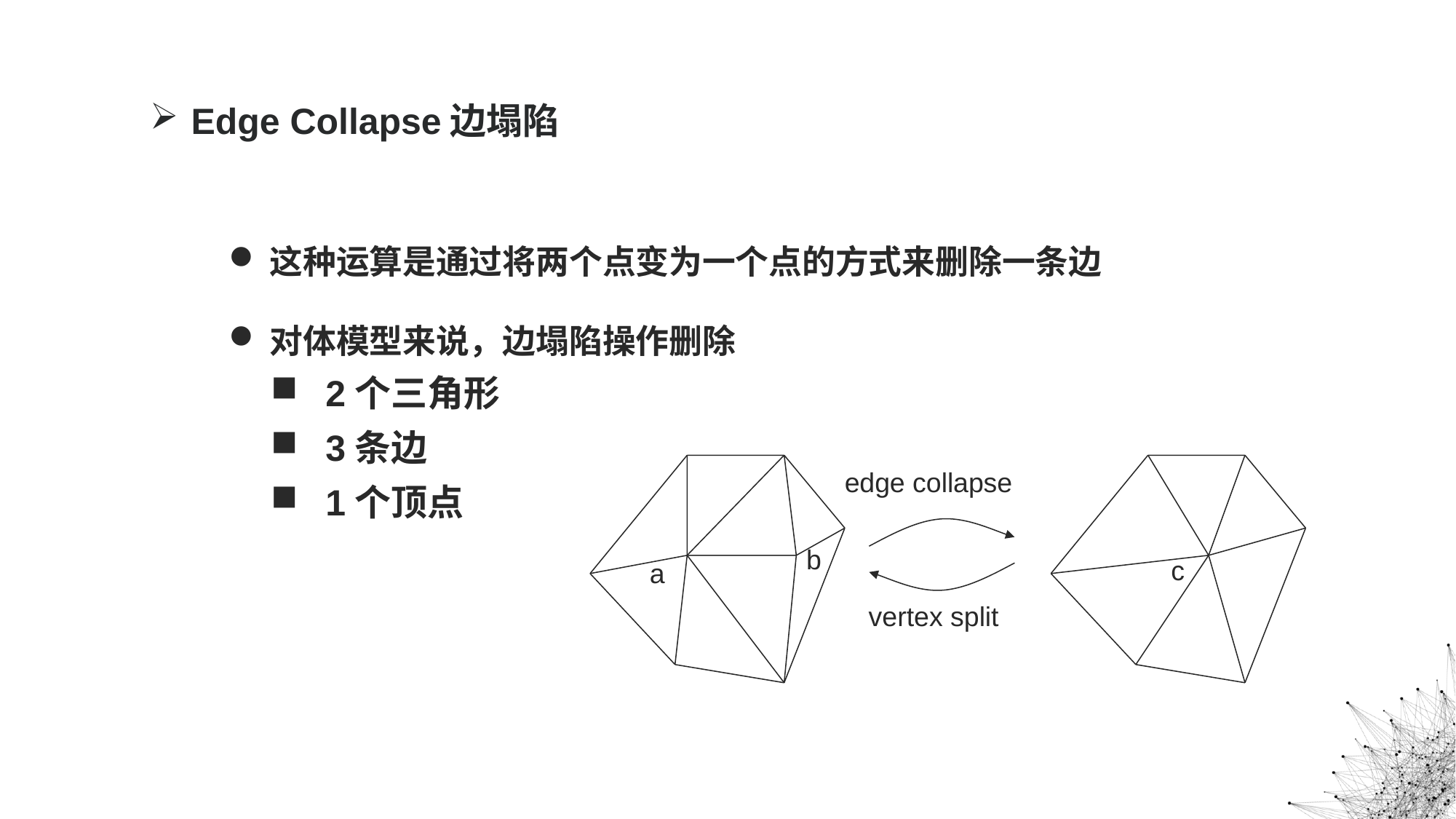

# Edge Collapse边塌陷
这种运算是通过将两个点变为一个点的方式来删除一条边
对体模型来说，边塌陷操作删除
2个三角形
3条边
1个顶点

edge collapse

b
c
a

vertex split